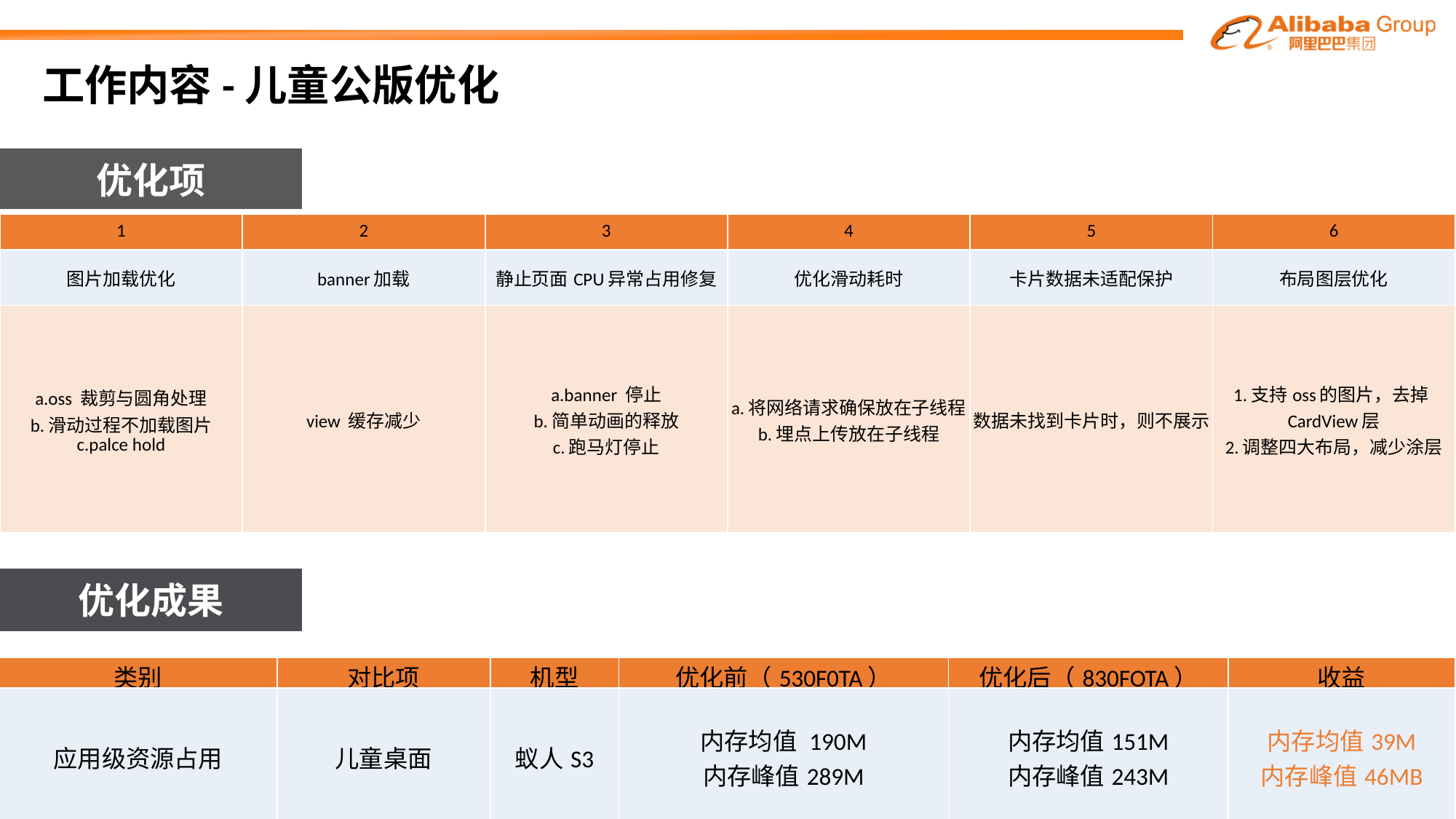

# 工作内容-儿童公版优化

优化项
| 1 | 2 | 3 | 4 | 5 | 6 |
| --- | --- | --- | --- | --- | --- |
| 图片加载优化 | banner加载 | 静止页面CPU异常占用修复 | 优化滑动耗时 | 卡片数据未适配保护 | 布局图层优化 |
| a.oss 裁剪与圆角处理 b.滑动过程不加载图片 c.palce hold | view 缓存减少 | a.banner 停止 b.简单动画的释放 c.跑马灯停止 | a.将网络请求确保放在子线程 b.埋点上传放在子线程 | 数据未找到卡片时，则不展示 | 1.支持oss的图片，去掉CardView层 2.调整四大布局，减少涂层 |

优化成果
| 类别 | 对比项 | 机型 | 优化前（530F0TA） | 优化后（830FOTA） | 收益 |
| --- | --- | --- | --- | --- | --- |
| 应用级资源占用 | 儿童桌面 | 蚁人S3 | 内存均值 190M 内存峰值289M | 内存均值151M 内存峰值243M | 内存均值39M 内存峰值46MB |